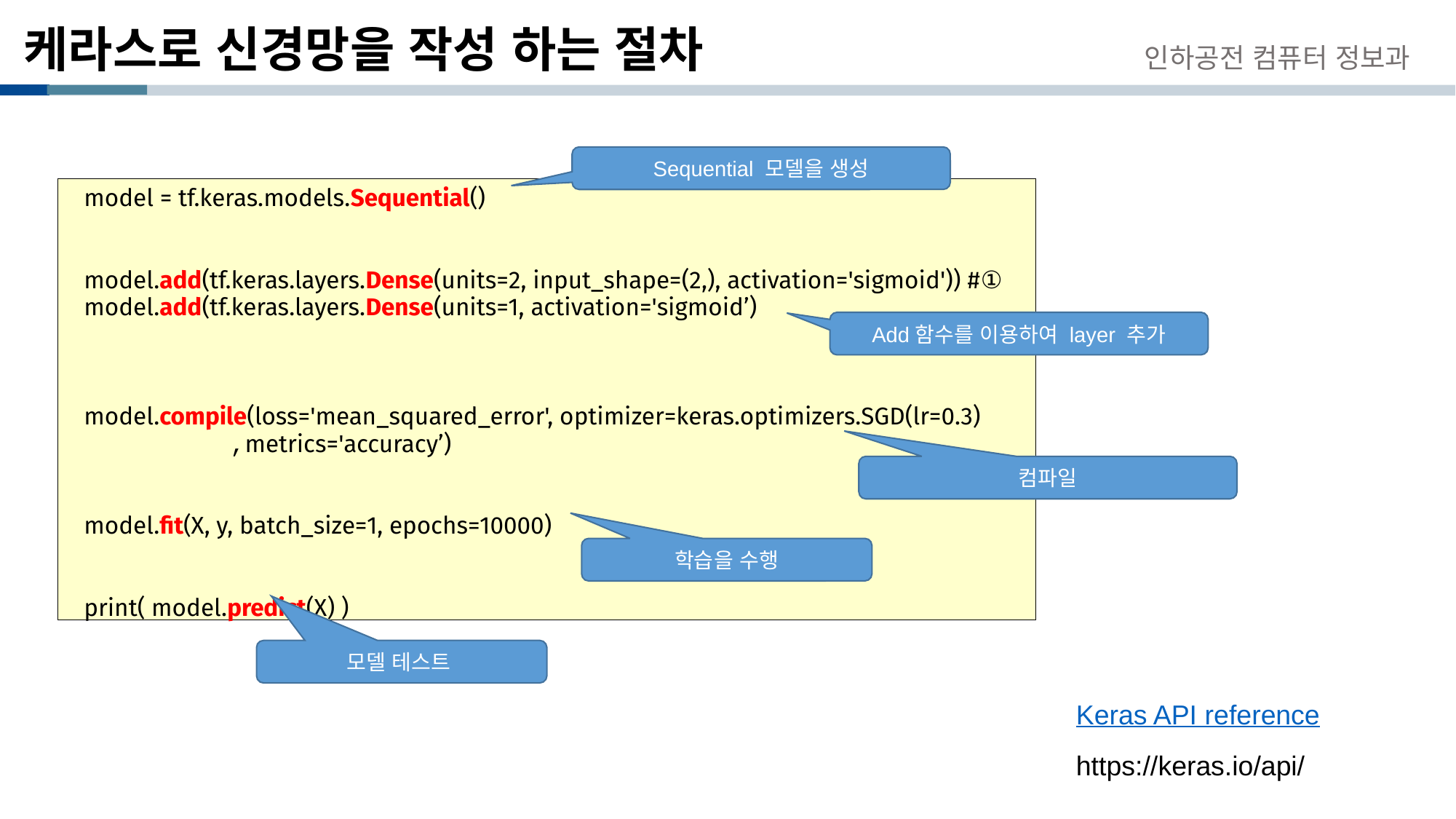

# 케라스로 신경망을 작성 하는 절차
인하공전 컴퓨터 정보과
Sequential 모델을 생성
model = tf.keras.models.Sequential()

model.add(tf.keras.layers.Dense(units=2, input_shape=(2,), activation='sigmoid')) #①
model.add(tf.keras.layers.Dense(units=1, activation='sigmoid’)

model.compile(loss='mean_squared_error', optimizer=keras.optimizers.SGD(lr=0.3)
                       ,metrics='accuracy’)

model.fit(X, y, batch_size=1, epochs=10000)

print( model.predict(X) )
Add함수를 이용하여 layer 추가
컴파일
학습을 수행
모델 테스트
Keras API reference
https://keras.io/api/